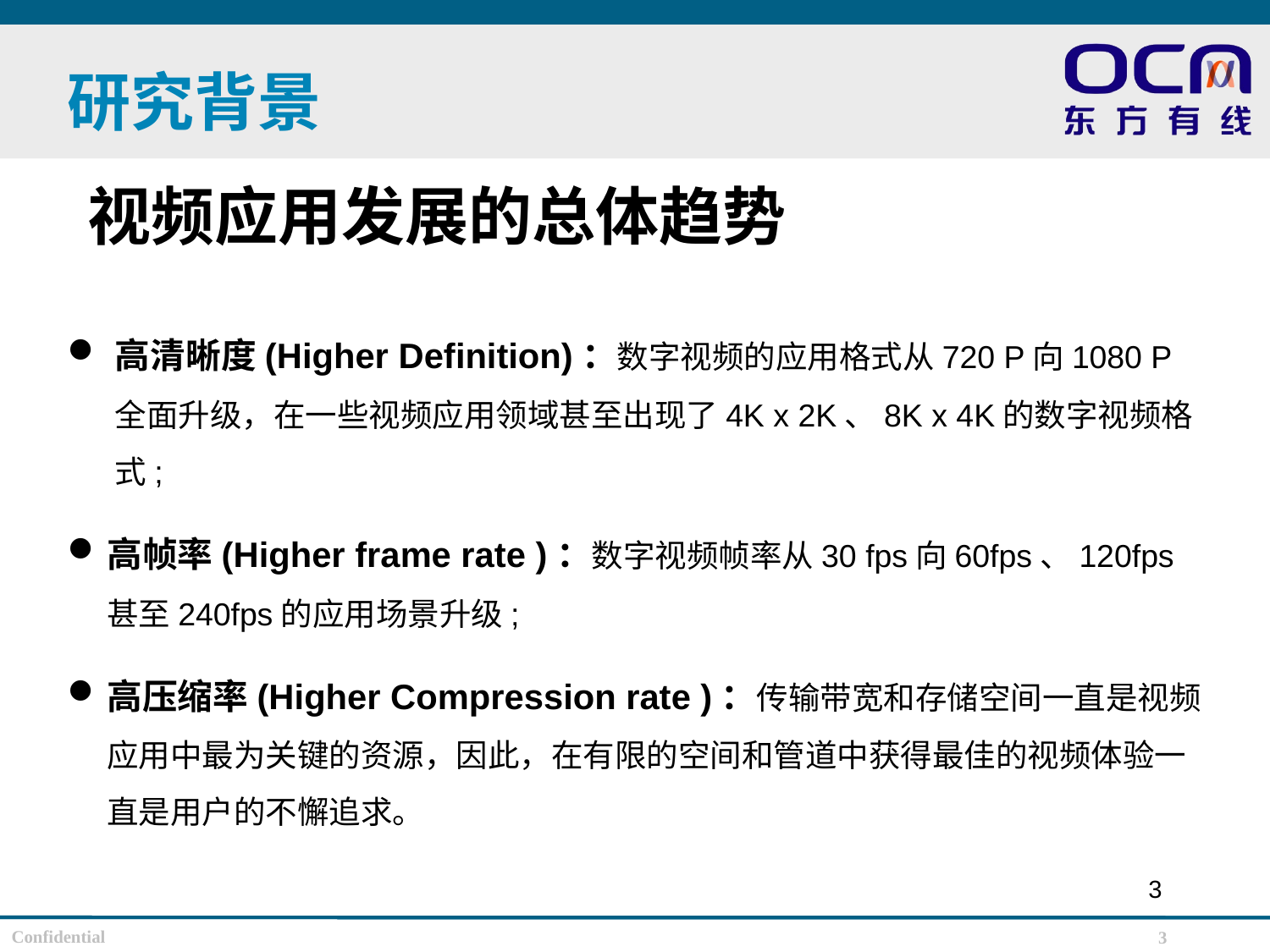

研究背景

视频应用发展的总体趋势
高清晰度(Higher Definition)：数字视频的应用格式从720 P向1080 P全面升级，在一些视频应用领域甚至出现了4K x 2K、8K x 4K的数字视频格式;
高帧率(Higher frame rate )：数字视频帧率从30 fps向60fps、120fps甚至240fps的应用场景升级;
高压缩率(Higher Compression rate )：传输带宽和存储空间一直是视频应用中最为关键的资源，因此，在有限的空间和管道中获得最佳的视频体验一直是用户的不懈追求。
3